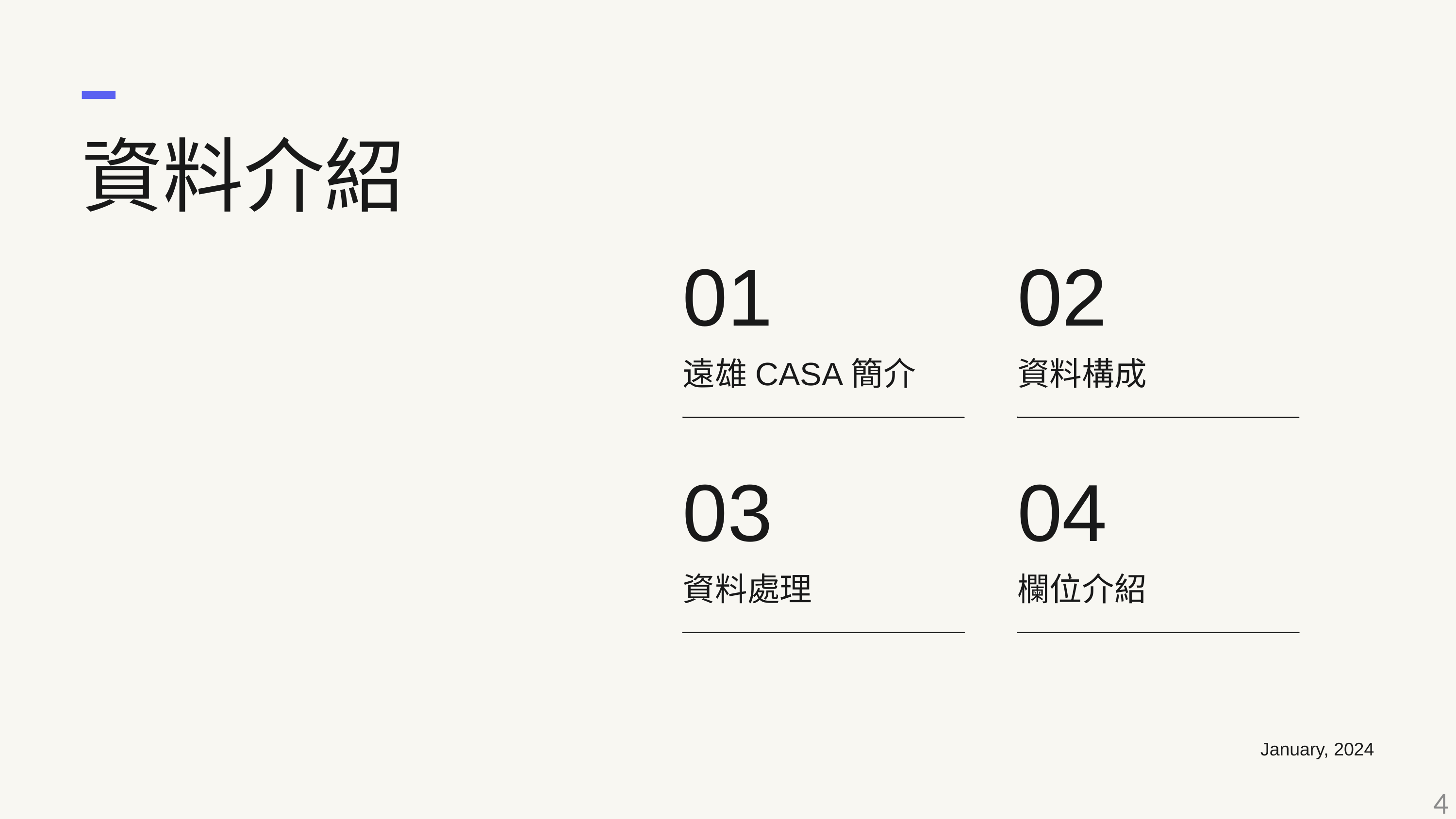

資料介紹
01
遠雄CASA簡介

02
資料構成

03
資料處理

04
欄位介紹

January, 2024
4